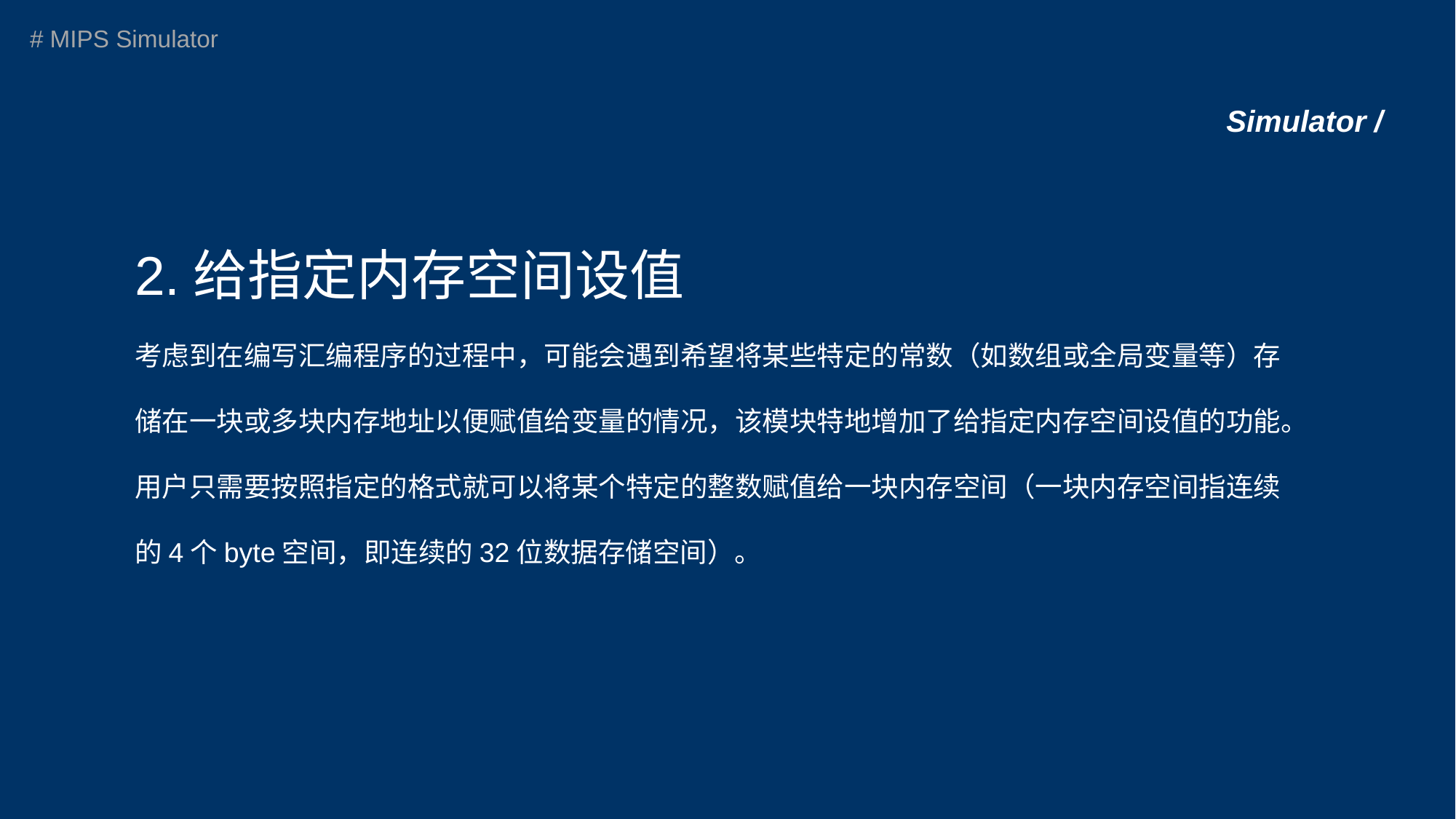

# Simulator /
2.给指定内存空间设值
考虑到在编写汇编程序的过程中，可能会遇到希望将某些特定的常数（如数组或全局变量等）存储在一块或多块内存地址以便赋值给变量的情况，该模块特地增加了给指定内存空间设值的功能。用户只需要按照指定的格式就可以将某个特定的整数赋值给一块内存空间（一块内存空间指连续的4个byte空间，即连续的32位数据存储空间）。